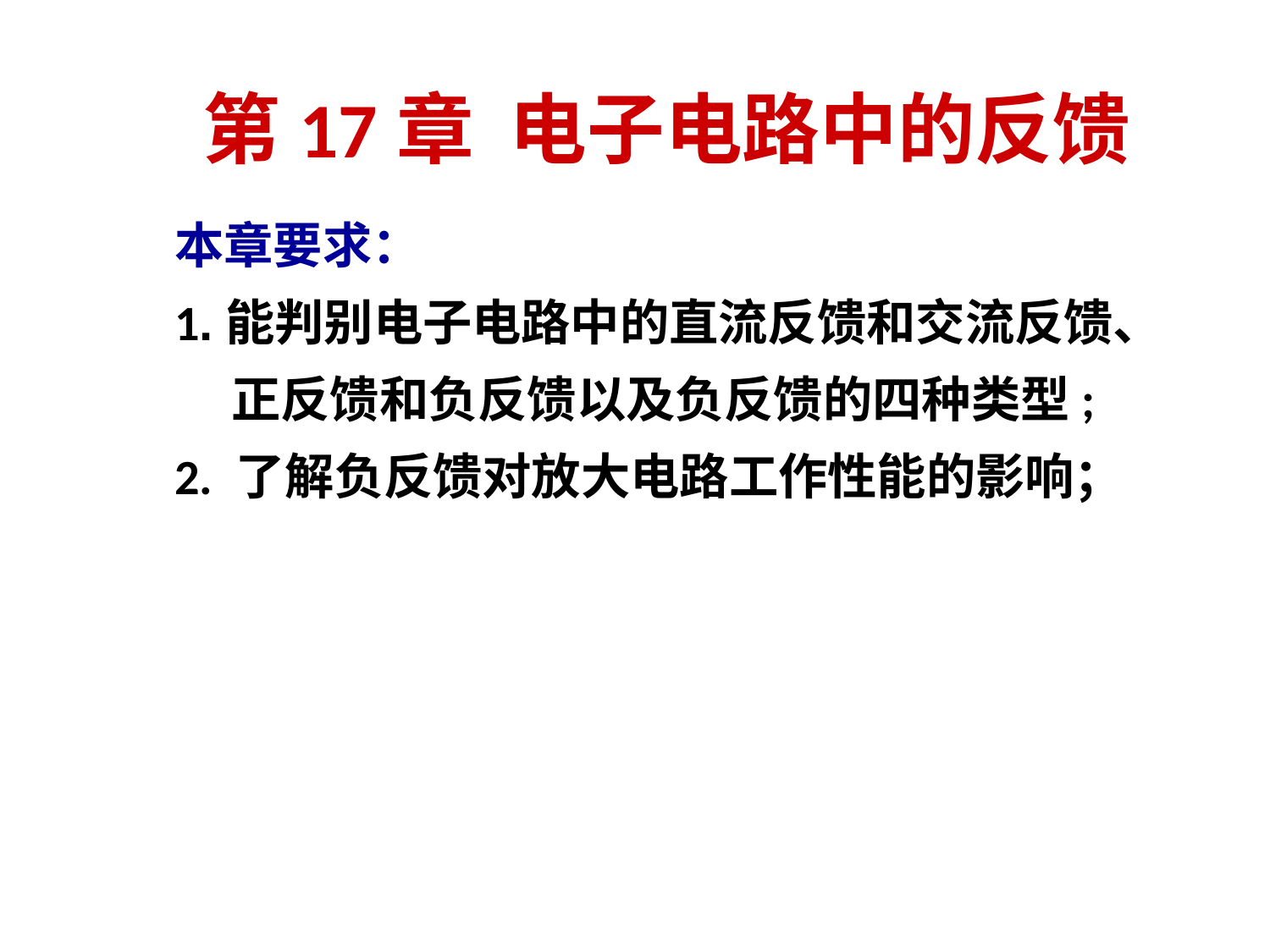

第17章  电子电路中的反馈
本章要求：
1.能判别电子电路中的直流反馈和交流反馈、
    正反馈和负反馈以及负反馈的四种类型;
2. 了解负反馈对放大电路工作性能的影响；